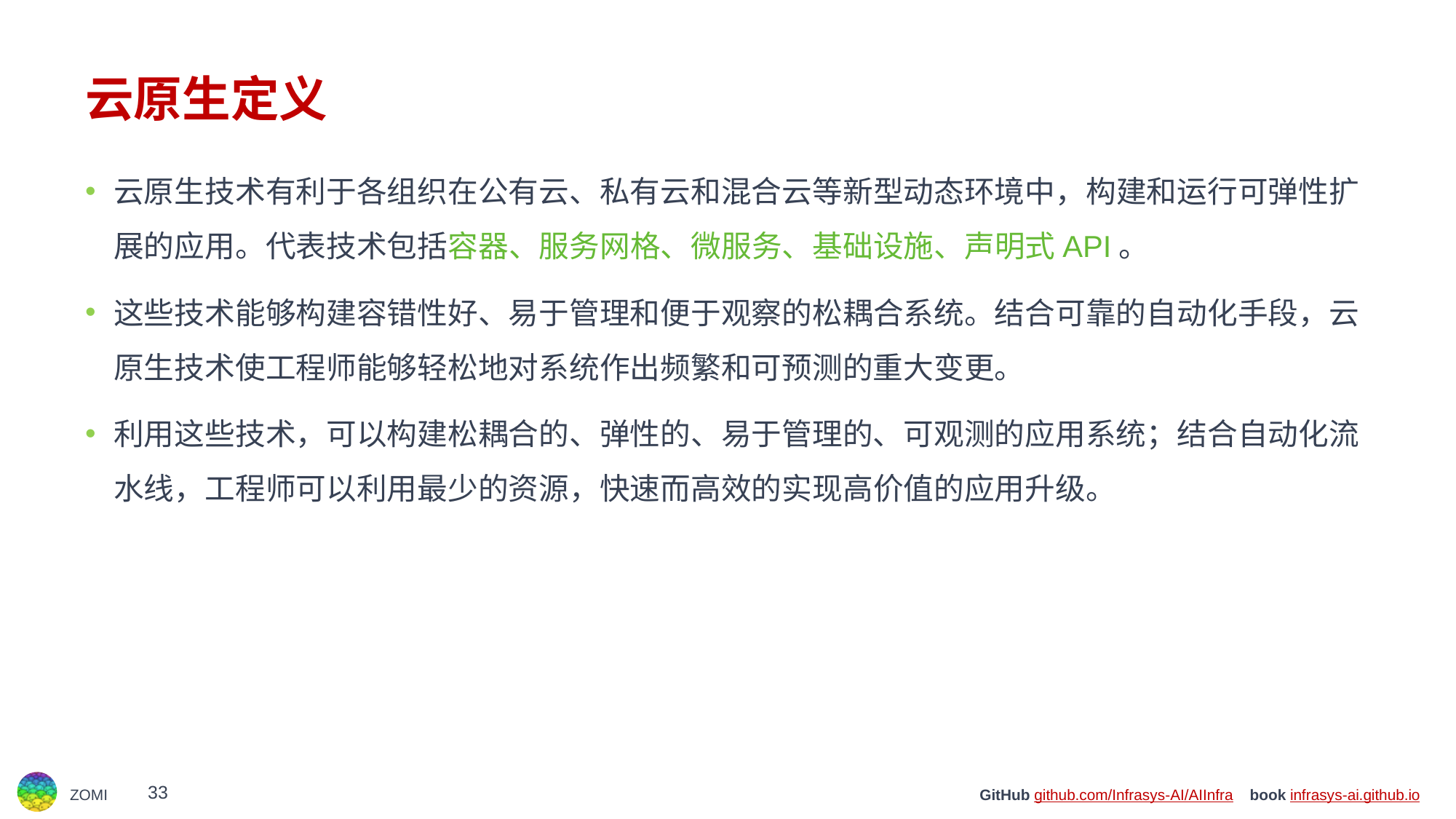

# 云原生定义
云原生技术有利于各组织在公有云、私有云和混合云等新型动态环境中，构建和运行可弹性扩展的应用。代表技术包括容器、服务网格、微服务、基础设施、声明式API。
这些技术能够构建容错性好、易于管理和便于观察的松耦合系统。结合可靠的自动化手段，云原生技术使工程师能够轻松地对系统作出频繁和可预测的重大变更。
利用这些技术，可以构建松耦合的、弹性的、易于管理的、可观测的应用系统；结合自动化流水线，工程师可以利用最少的资源，快速而高效的实现高价值的应用升级。